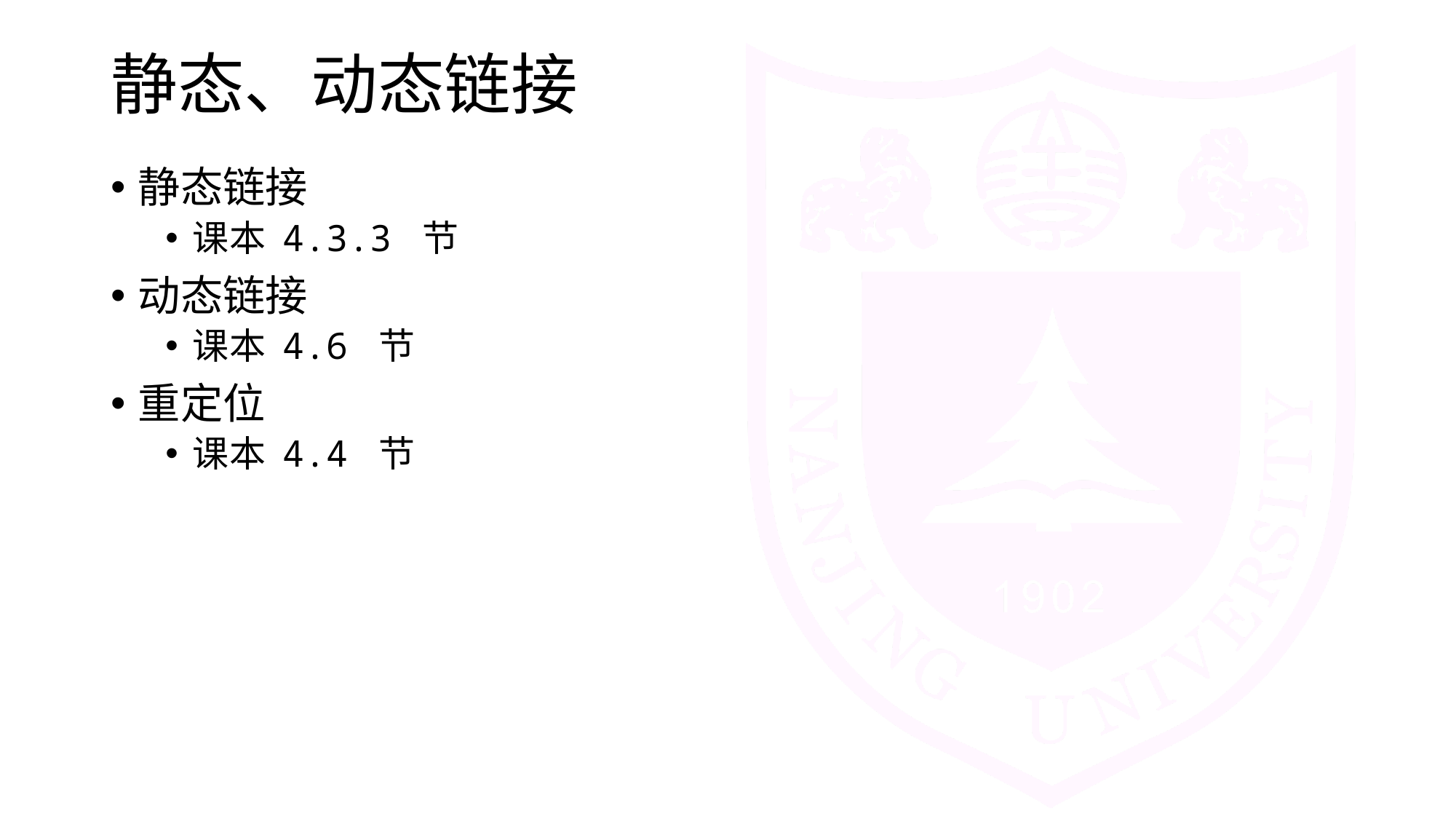

# 静态、动态链接
静态链接
课本 4.3.3 节
动态链接
课本 4.6 节
重定位
课本 4.4 节